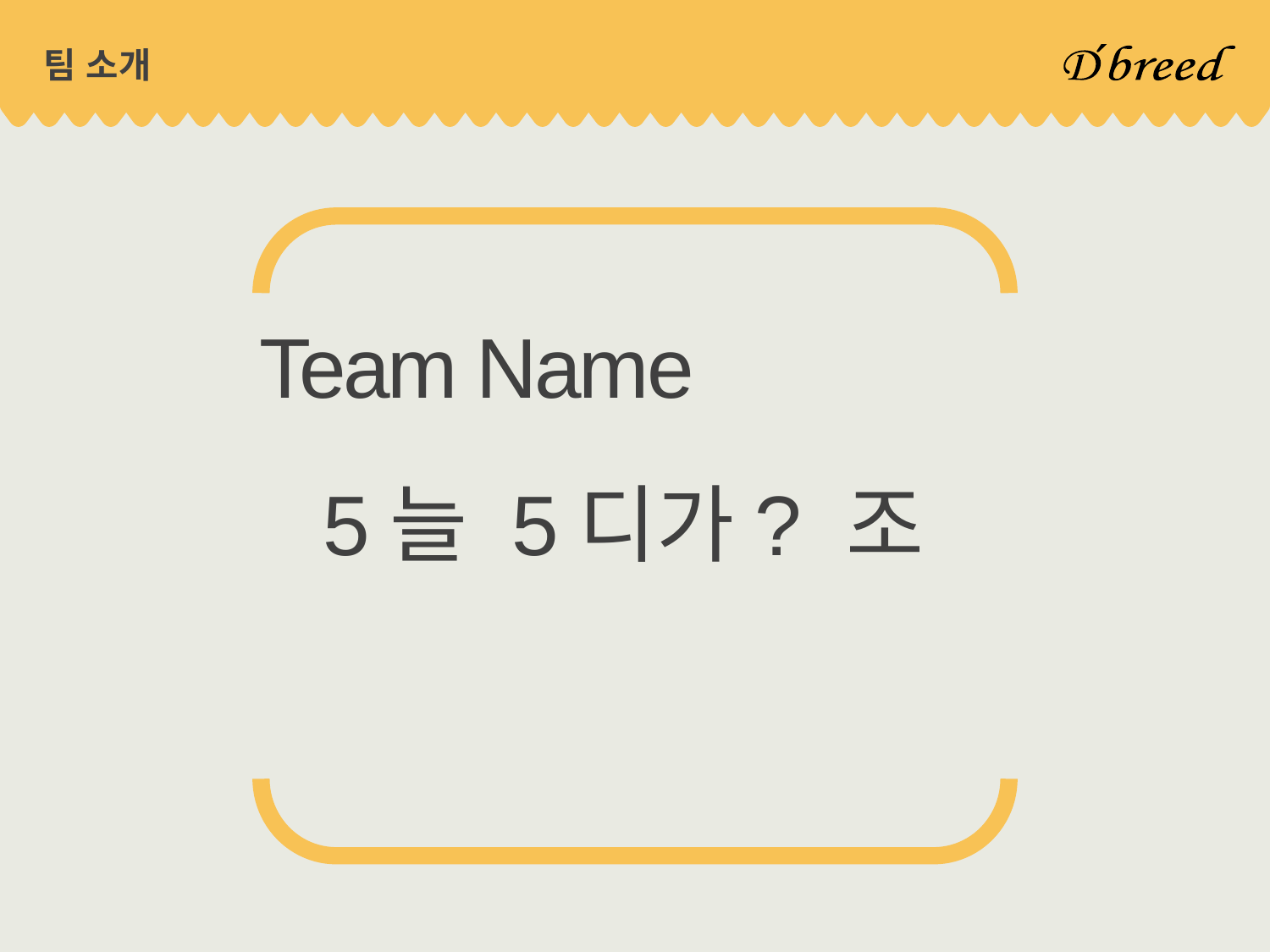

# 팀 소개

Team Name

5늘 5디가? 조